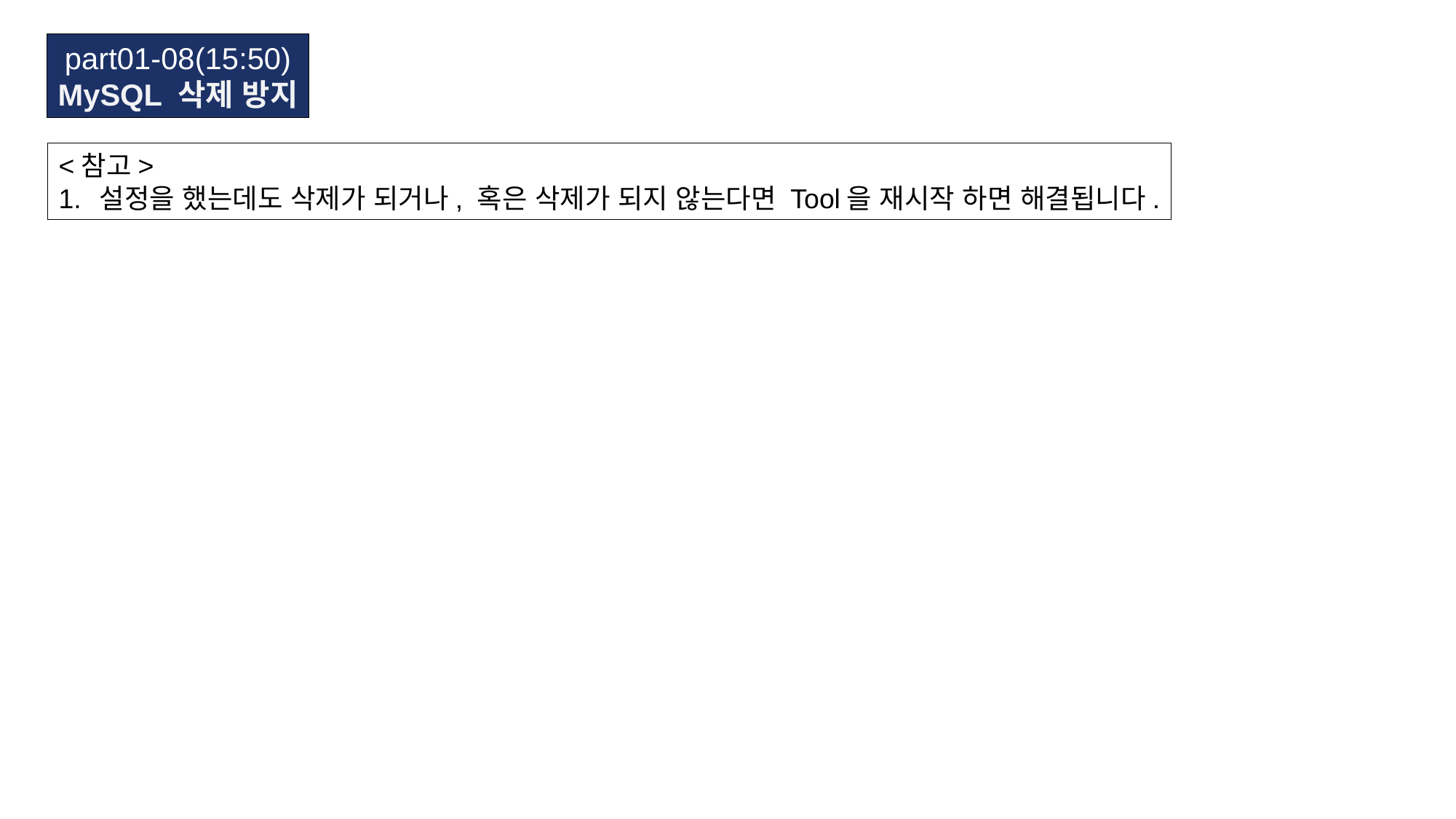

part01-08(15:50)
MySQL 삭제 방지
<참고>
설정을 했는데도 삭제가 되거나, 혹은 삭제가 되지 않는다면 Tool을 재시작 하면 해결됩니다.